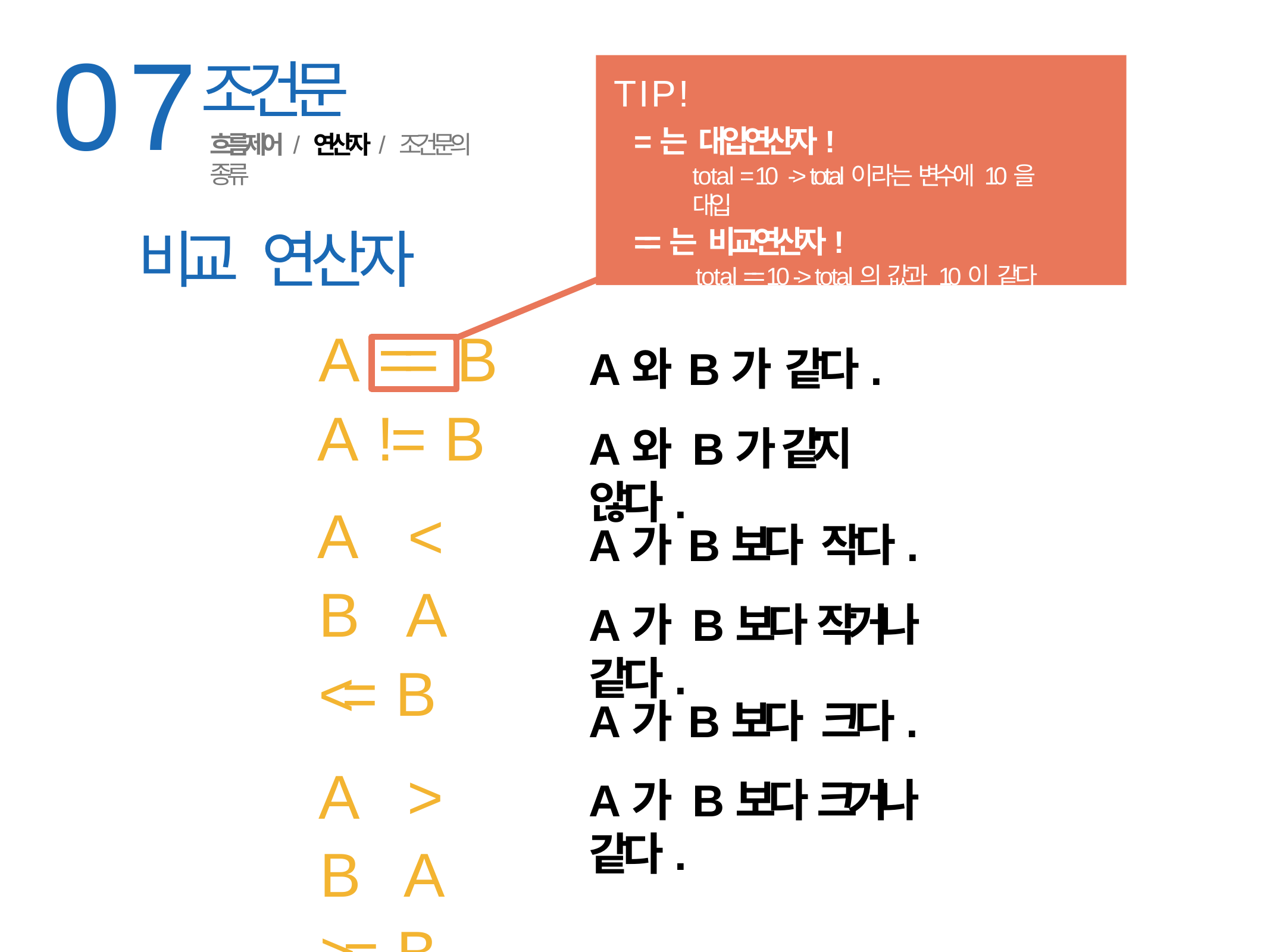

07
조건문
흐름제어  / 연산자 / 조건문의 종류

TIP!
=   는  대입연산자!
total =   10   -> total이라는 변수에  10을 대입
==   는  비교연산자!
total ==   10 -> total의 값과  10이 같다
비교  연산자

A == B

A와 B가 같다.
A와  B가 같지 않다.
A != B
A	<	B  A <= B
A	>	B  A >= B
A가 B보다  작다.
A가  B보다  작거나 같다.
A가 B보다  크다.
A가  B보다  크거나 같다.